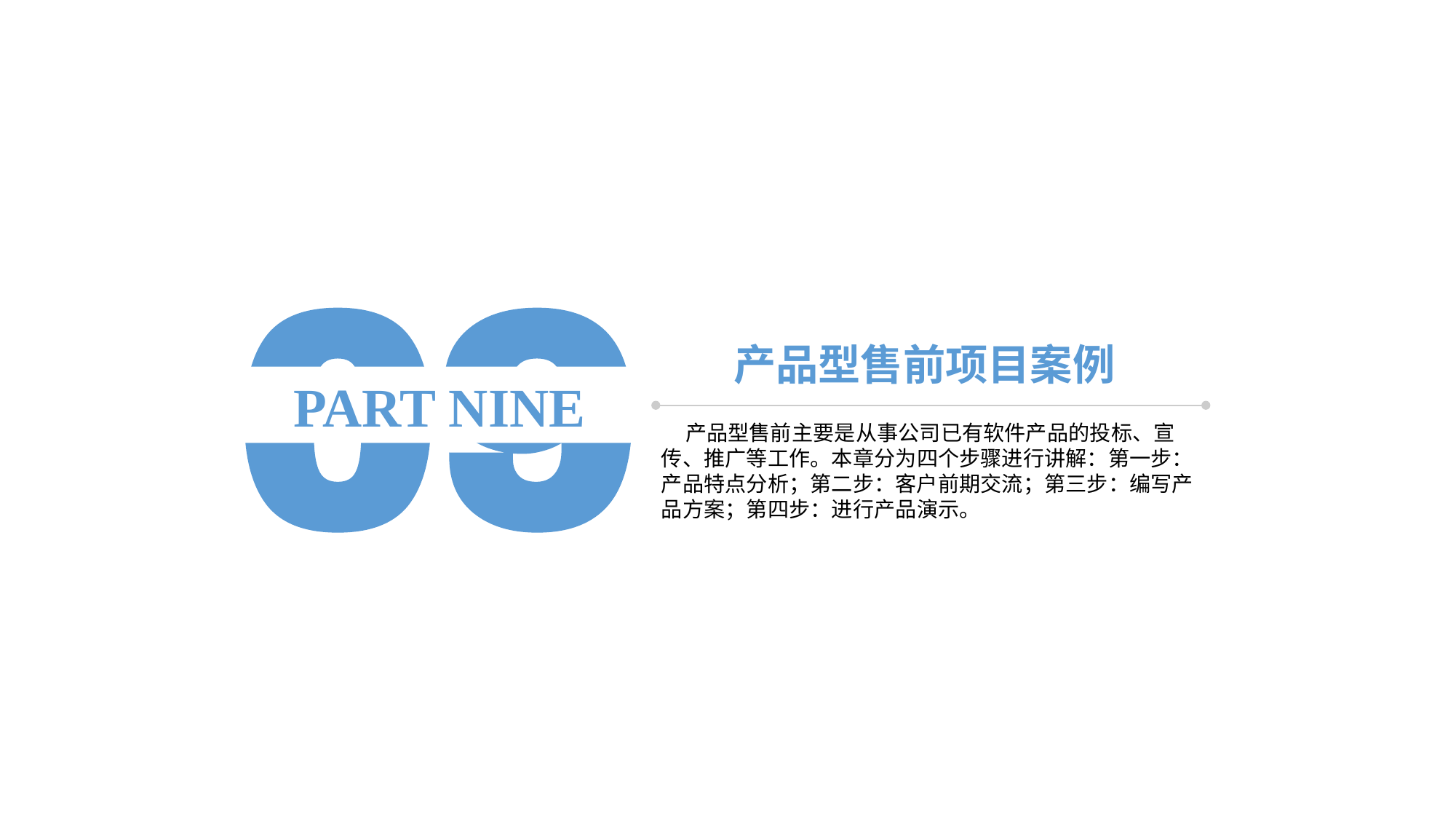

09
产品型售前项目案例
       PART NINE
    产品型售前主要是从事公司已有软件产品的投标、宣传、推广等工作。本章分为四个步骤进行讲解：第一步：产品特点分析；第二步：客户前期交流；第三步：编写产品方案；第四步：进行产品演示。